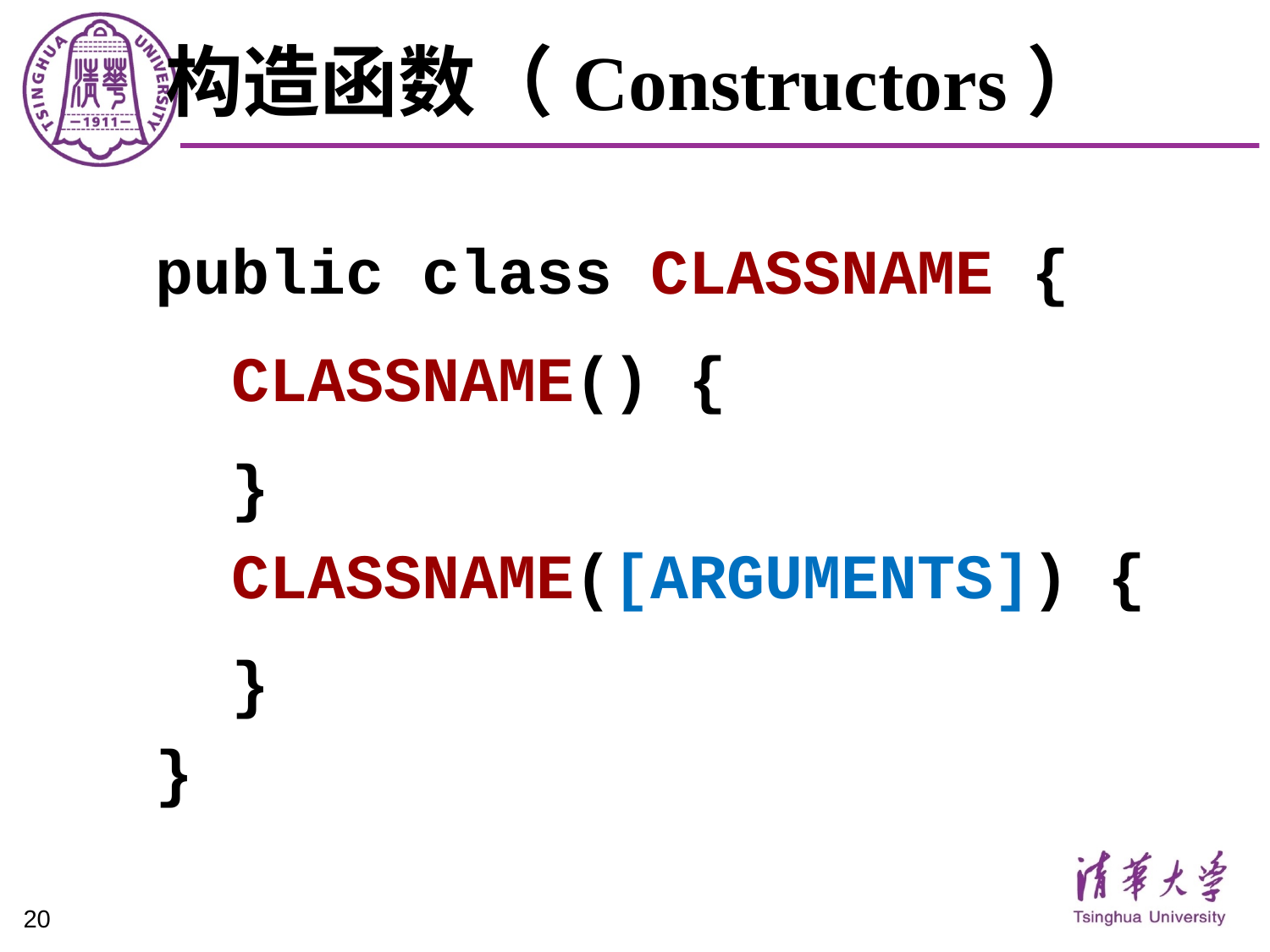

# 构造函数（Constructors）
public class CLASSNAME {
  CLASSNAME() {
  }
  CLASSNAME([ARGUMENTS]) {
  }
}
20